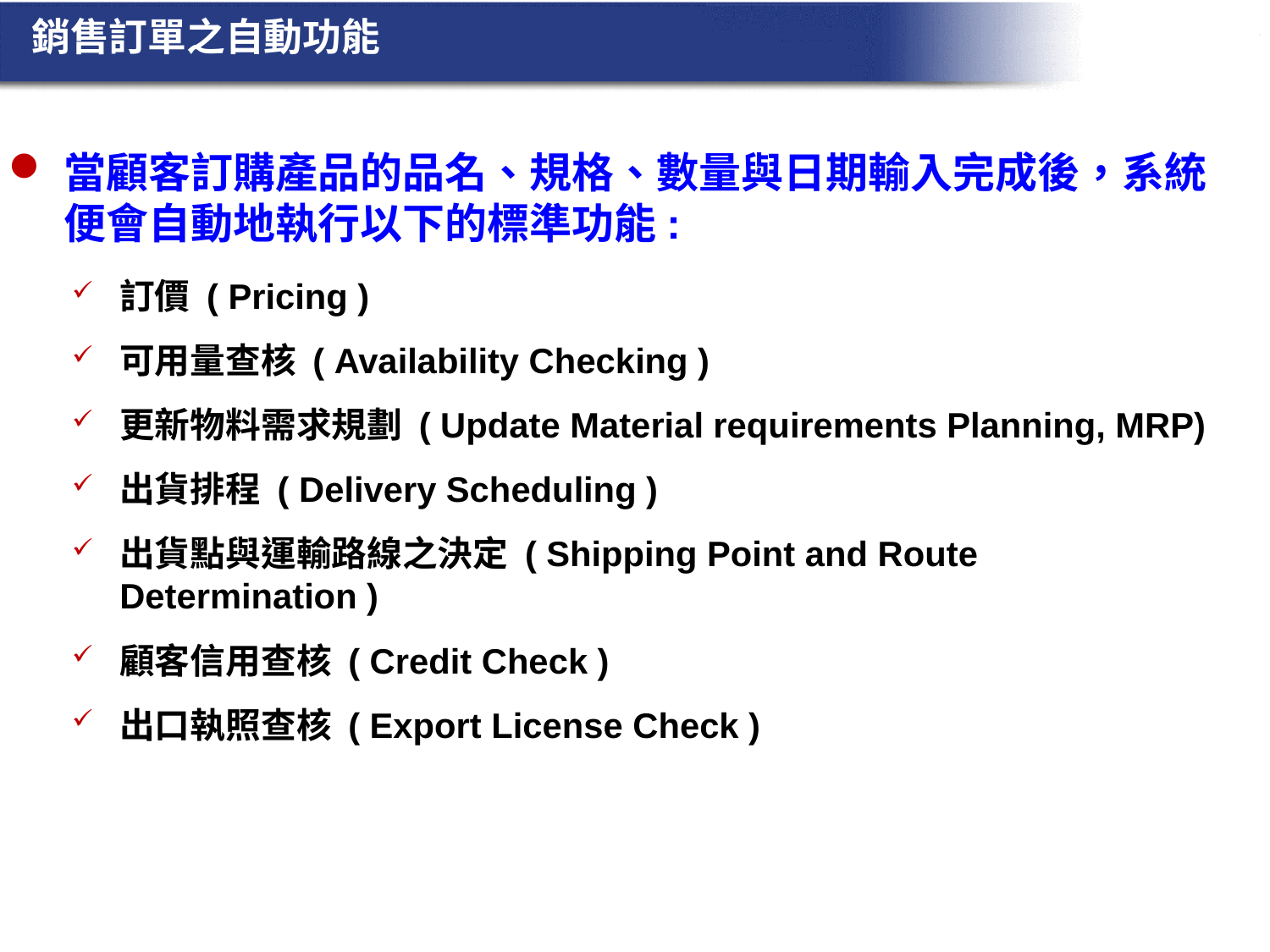

銷售訂單之自動功能
當顧客訂購產品的品名、規格、數量與日期輸入完成後，系統便會自動地執行以下的標準功能:
訂價 ( Pricing )
可用量查核 ( Availability Checking )
更新物料需求規劃 ( Update Material requirements Planning, MRP)
出貨排程 ( Delivery Scheduling )
出貨點與運輸路線之決定 ( Shipping Point and Route Determination )
顧客信用查核 ( Credit Check )
出口執照查核 ( Export License Check )